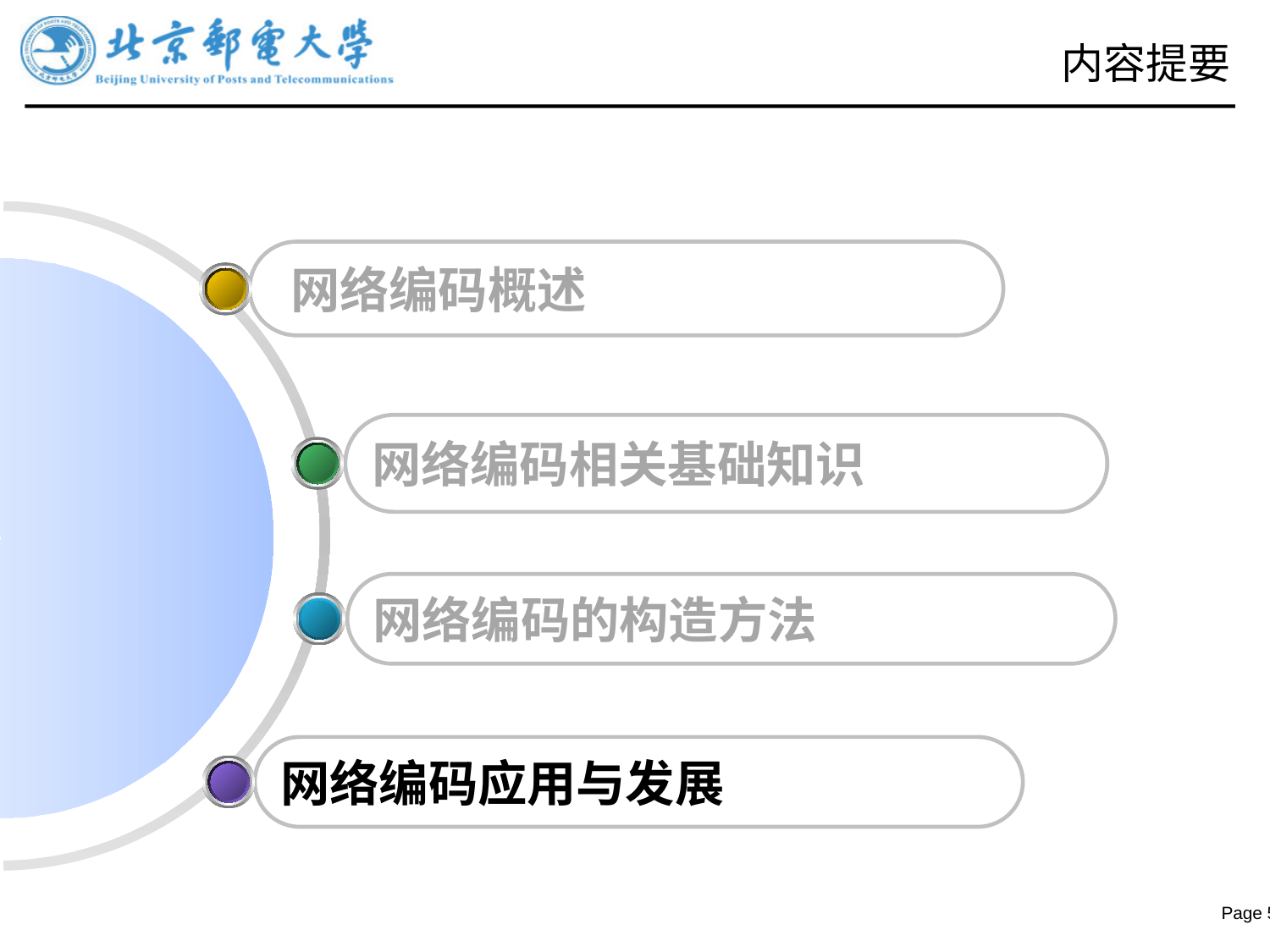

# 内容提要

 网络编码概述

网络编码相关基础知识

网络编码的构造方法

网络编码应用与发展